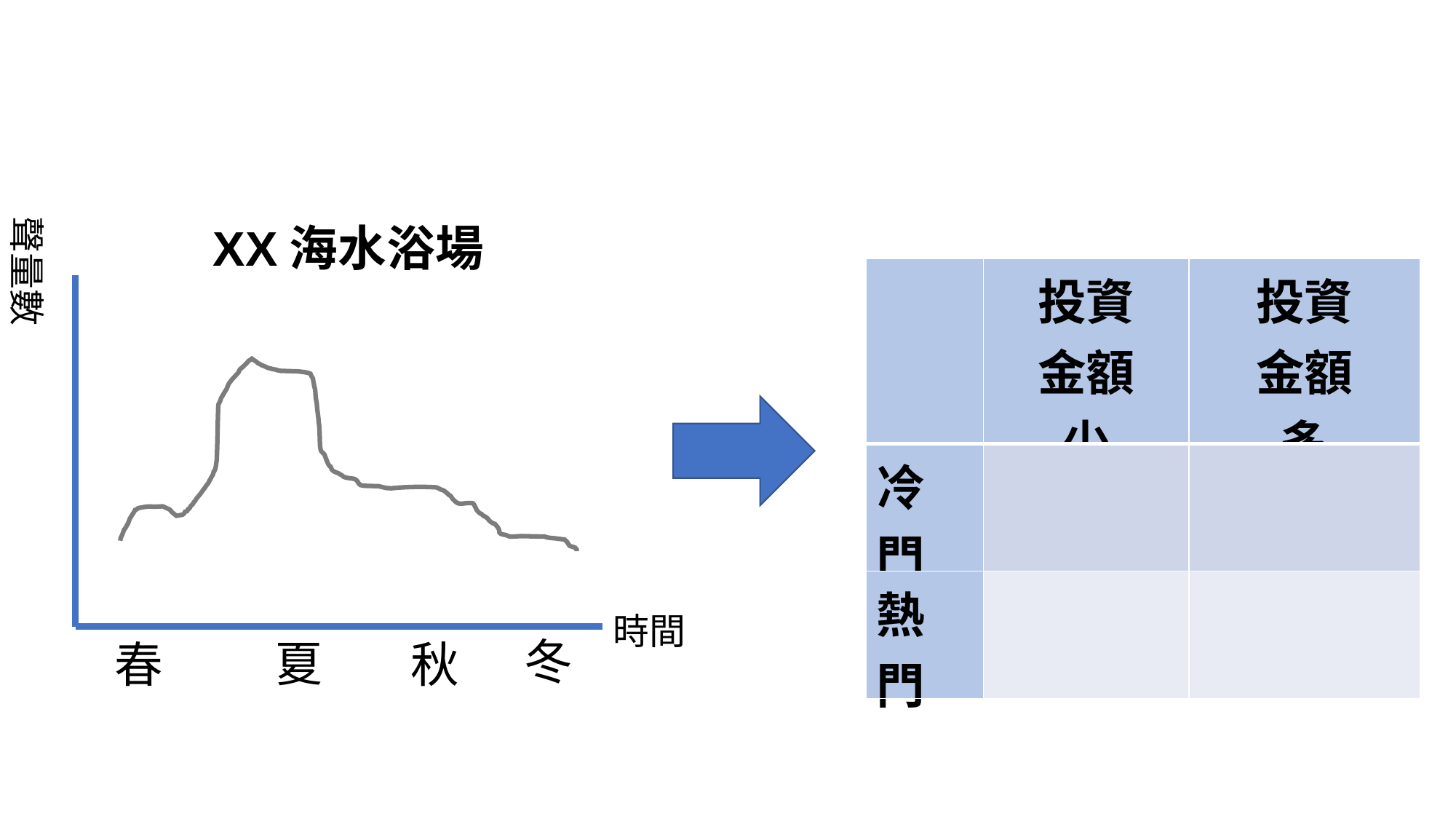

聲量數
XX海水浴場
|  | 投資 金額 少 | 投資 金額 多 |
| --- | --- | --- |
| 冷門 |  |  |
| 熱門 |  |  |

時間
冬
夏
秋
春